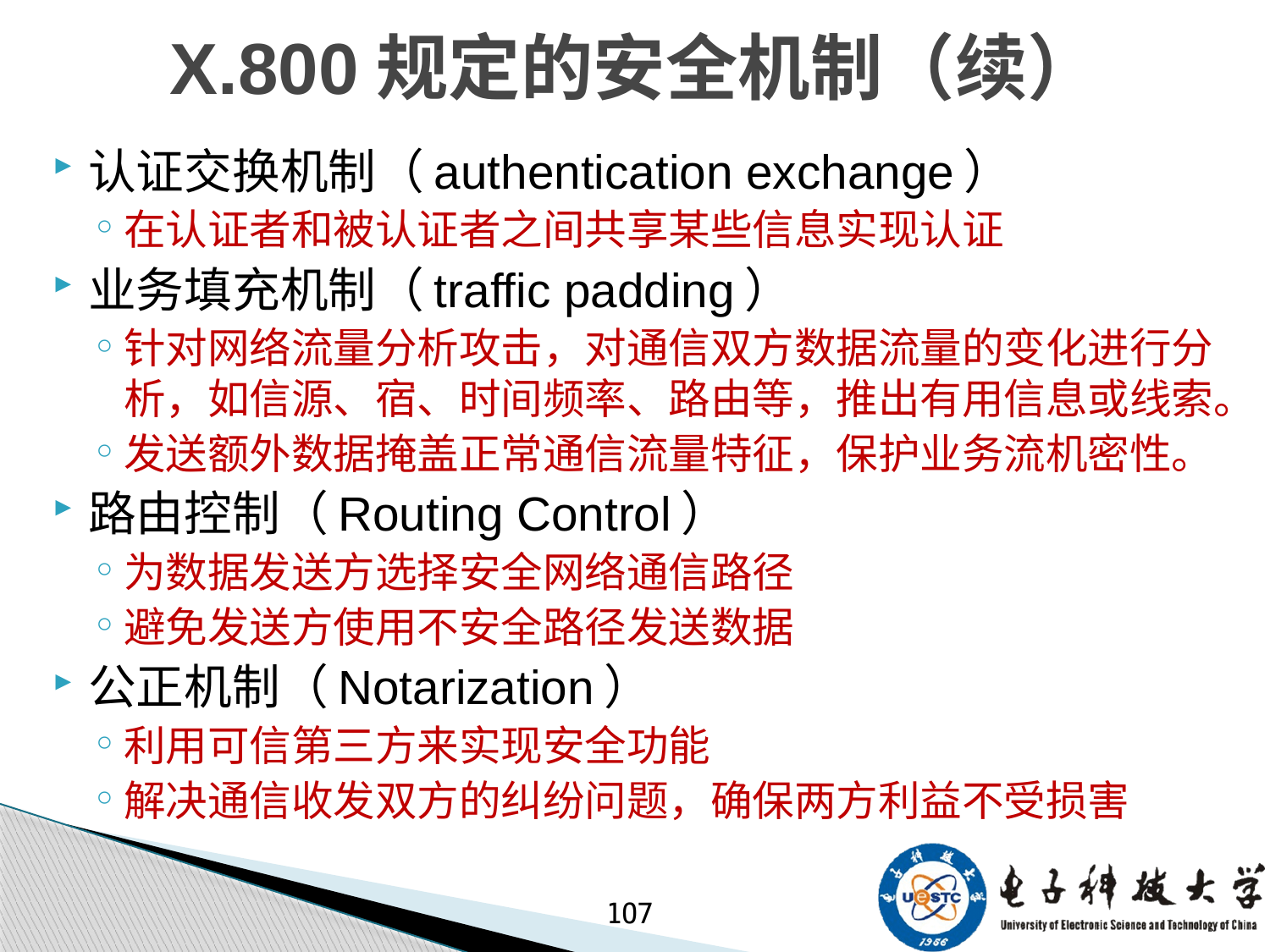

# X.800规定的安全机制（续）
认证交换机制（authentication exchange）
在认证者和被认证者之间共享某些信息实现认证
业务填充机制（traffic padding）
针对网络流量分析攻击，对通信双方数据流量的变化进行分析，如信源、宿、时间频率、路由等，推出有用信息或线索。
发送额外数据掩盖正常通信流量特征，保护业务流机密性。
路由控制（Routing Control）
为数据发送方选择安全网络通信路径
避免发送方使用不安全路径发送数据
公正机制（Notarization）
利用可信第三方来实现安全功能
解决通信收发双方的纠纷问题，确保两方利益不受损害

107